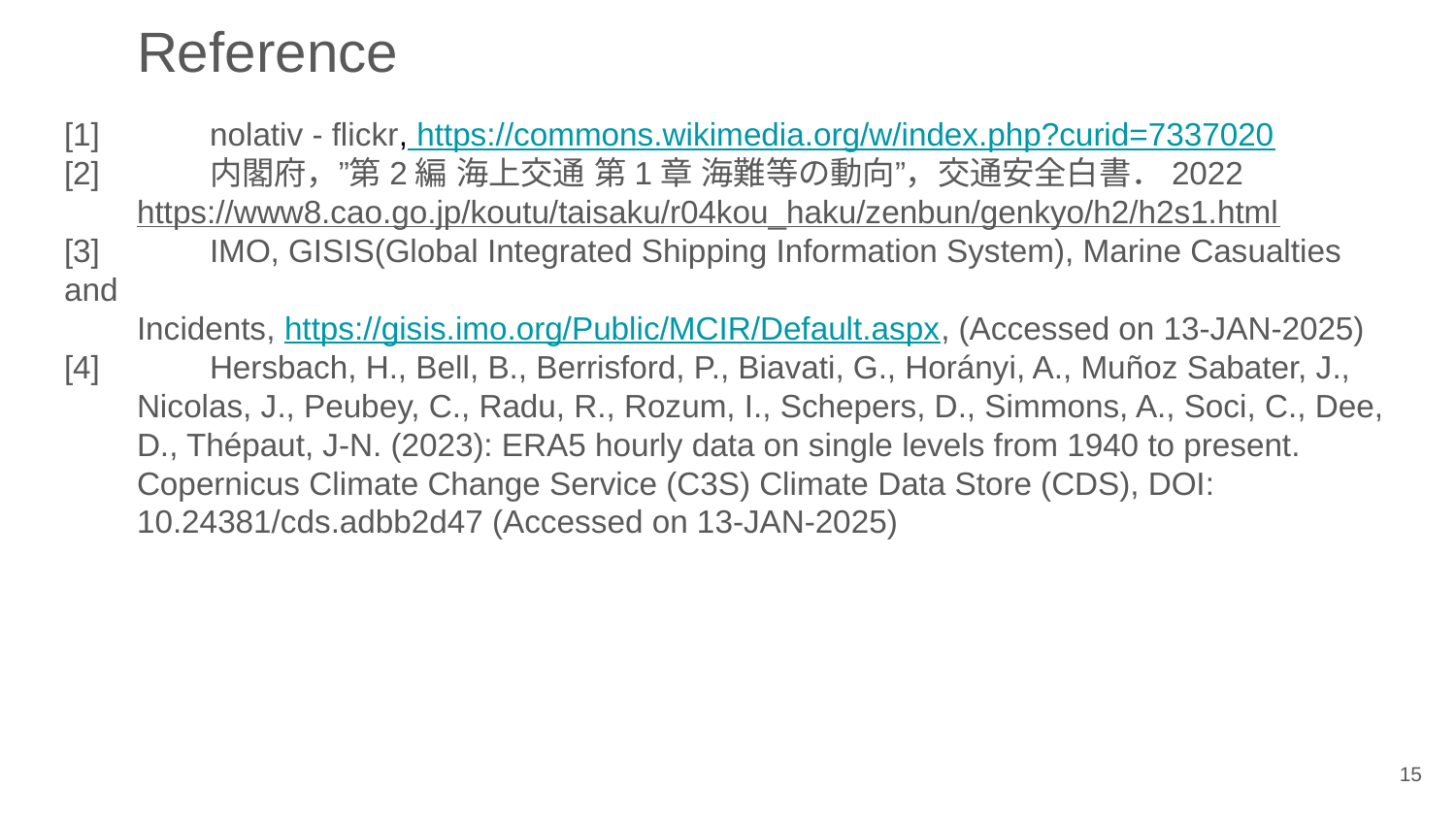

Reference
[1]	nolativ - flickr, https://commons.wikimedia.org/w/index.php?curid=7337020
[2]	内閣府，”第2編 海上交通 第1章 海難等の動向”，交通安全白書．2022
https://www8.cao.go.jp/koutu/taisaku/r04kou_haku/zenbun/genkyo/h2/h2s1.html
[3]	IMO, GISIS(Global Integrated Shipping Information System), Marine Casualties and
Incidents, https://gisis.imo.org/Public/MCIR/Default.aspx, (Accessed on 13-JAN-2025)
[4]	Hersbach, H., Bell, B., Berrisford, P., Biavati, G., Horányi, A., Muñoz Sabater, J.,
Nicolas, J., Peubey, C., Radu, R., Rozum, I., Schepers, D., Simmons, A., Soci, C., Dee,
D., Thépaut, J-N. (2023): ERA5 hourly data on single levels from 1940 to present. Copernicus Climate Change Service (C3S) Climate Data Store (CDS), DOI: 10.24381/cds.adbb2d47 (Accessed on 13-JAN-2025)
15